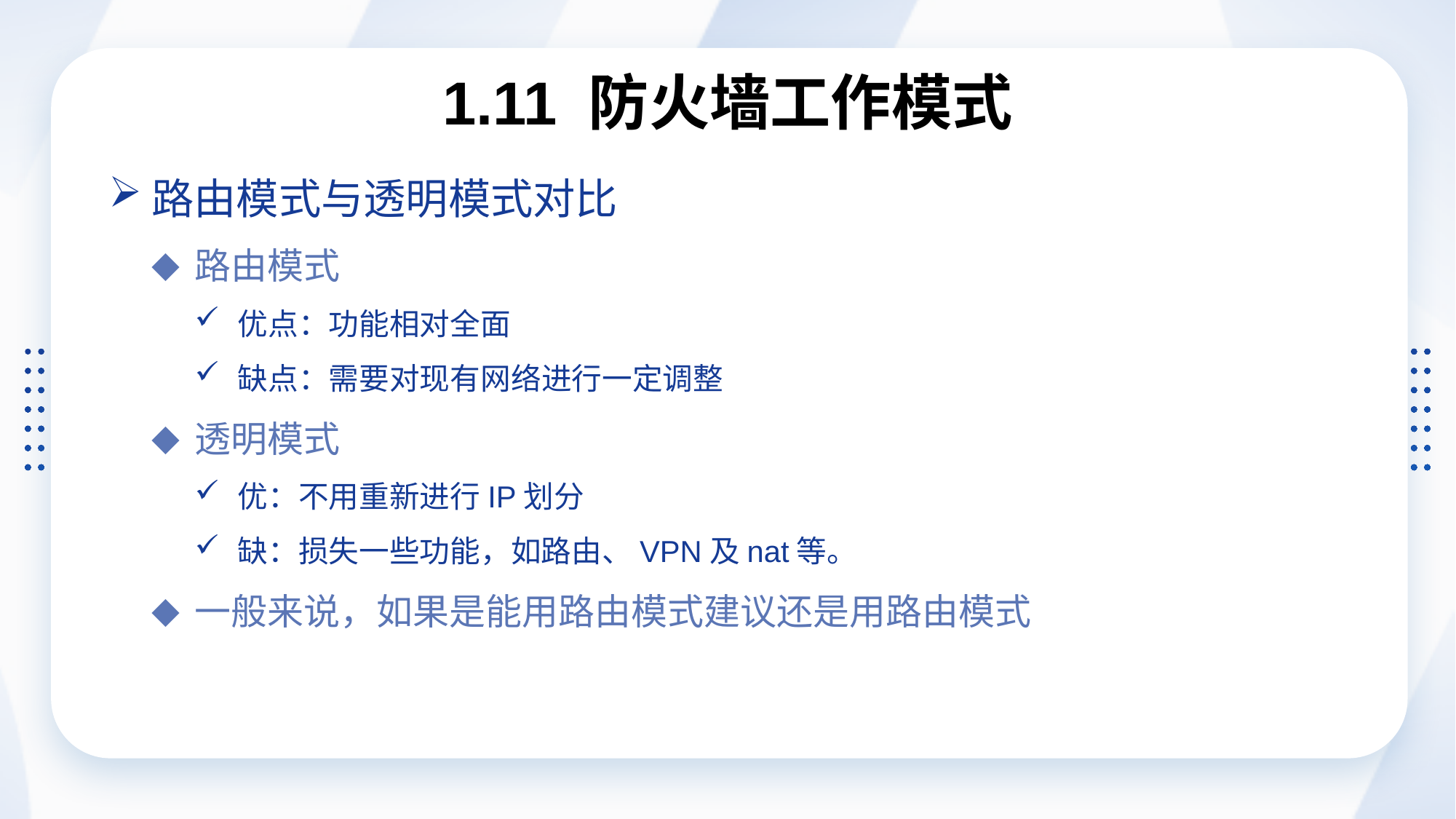

# 1.11 防火墙工作模式
路由模式与透明模式对比
路由模式
优点：功能相对全面
缺点：需要对现有网络进行一定调整
透明模式
优：不用重新进行IP划分
缺：损失一些功能，如路由、VPN及nat等。
一般来说，如果是能用路由模式建议还是用路由模式